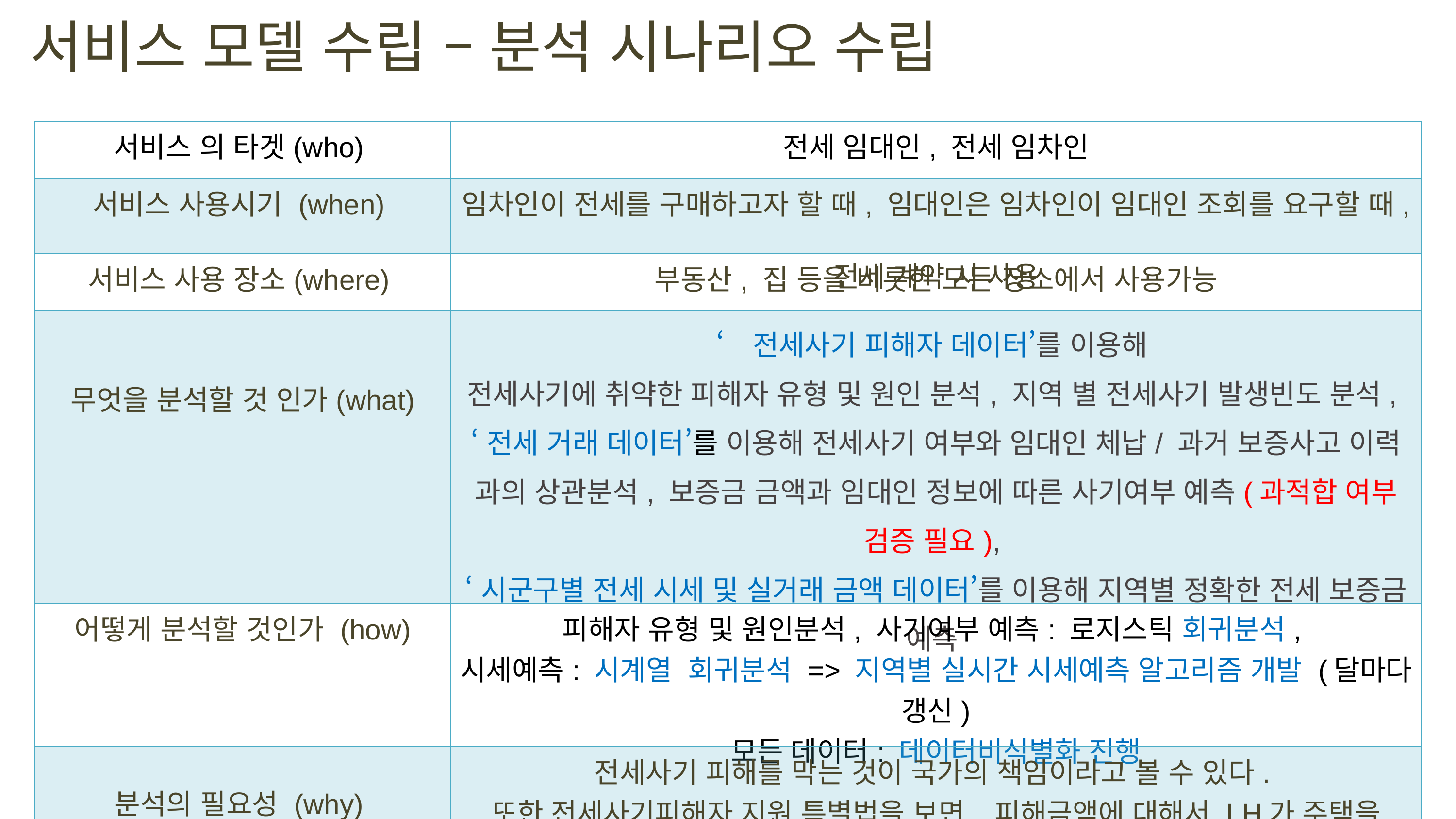

서비스 모델 수립 – 분석 시나리오 수립
| 서비스 의 타겟(who) | 전세 임대인, 전세 임차인 |
| --- | --- |
| 서비스 사용시기 (when) | 임차인이 전세를 구매하고자 할 때, 임대인은 임차인이 임대인 조회를 요구할 때, 전세 계약 시 사용 |
| 서비스 사용 장소(where) | 부동산, 집 등을 비롯한 모든 장소에서 사용가능 |
| 무엇을 분석할 것 인가(what) | ‘전세사기 피해자 데이터’를 이용해 전세사기에 취약한 피해자 유형 및 원인 분석, 지역 별 전세사기 발생빈도 분석, ‘전세 거래 데이터’를 이용해 전세사기 여부와 임대인 체납/ 과거 보증사고 이력 과의 상관분석, 보증금 금액과 임대인 정보에 따른 사기여부 예측(과적합 여부 검증 필요), ‘시군구별 전세 시세 및 실거래 금액 데이터’를 이용해 지역별 정확한 전세 보증금 예측 |
| 어떻게 분석할 것인가 (how) | 피해자 유형 및 원인분석, 사기여부 예측: 로지스틱 회귀분석, 시세예측: 시계열 회귀분석 => 지역별 실시간 시세예측 알고리즘 개발 (달마다 갱신) 모든 데이터: 데이터비식별화 진행 |
| 분석의 필요성 (why) | 전세사기 피해를 막는 것이 국가의 책임이라고 볼 수 있다. 또한 전세사기피해자 지원 특별법을 보면, 피해금액에 대해서 LH가 주택을 매입하고 hug는 전세 안심지원 센터를 운영하는 등 피해자를 위해 예산이 쓰이므로, 전세사기 피해를 최소화하는 것이 필요하다. |